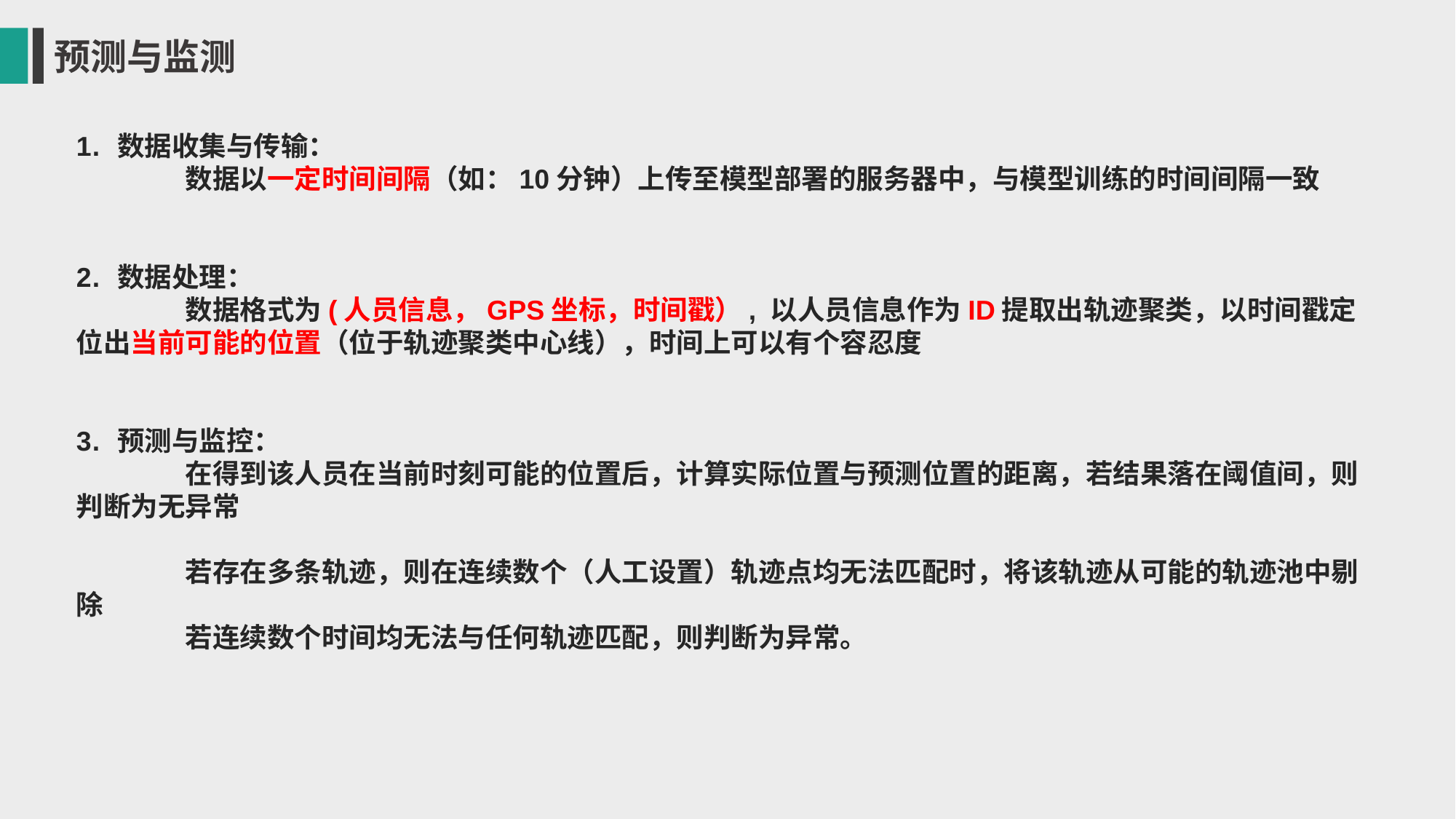

预测与监测
数据收集与传输：
	数据以一定时间间隔（如：10分钟）上传至模型部署的服务器中，与模型训练的时间间隔一致

数据处理：
	数据格式为(人员信息，GPS坐标，时间戳）, 以人员信息作为ID提取出轨迹聚类，以时间戳定位出当前可能的位置（位于轨迹聚类中心线），时间上可以有个容忍度

预测与监控：
	在得到该人员在当前时刻可能的位置后，计算实际位置与预测位置的距离，若结果落在阈值间，则判断为无异常

	若存在多条轨迹，则在连续数个（人工设置）轨迹点均无法匹配时，将该轨迹从可能的轨迹池中剔除
	若连续数个时间均无法与任何轨迹匹配，则判断为异常。